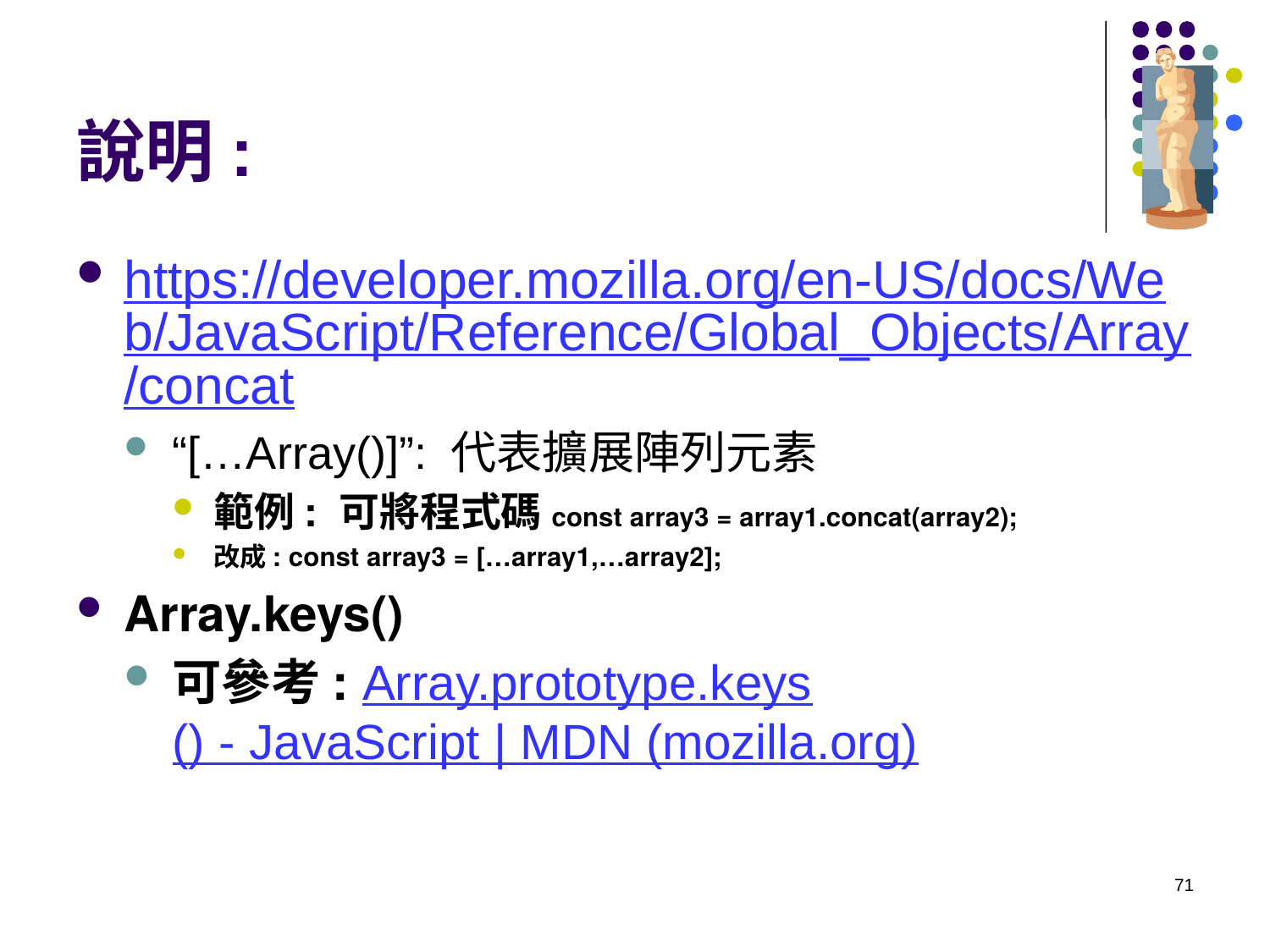

# 說明:
https://developer.mozilla.org/en-US/docs/Web/JavaScript/Reference/Global_Objects/Array/concat
“[…Array()]”: 代表擴展陣列元素
範例: 可將程式碼const array3 = array1.concat(array2);
改成: const array3 = […array1,…array2];
Array.keys()
可參考: Array.prototype.keys() - JavaScript | MDN (mozilla.org)

71